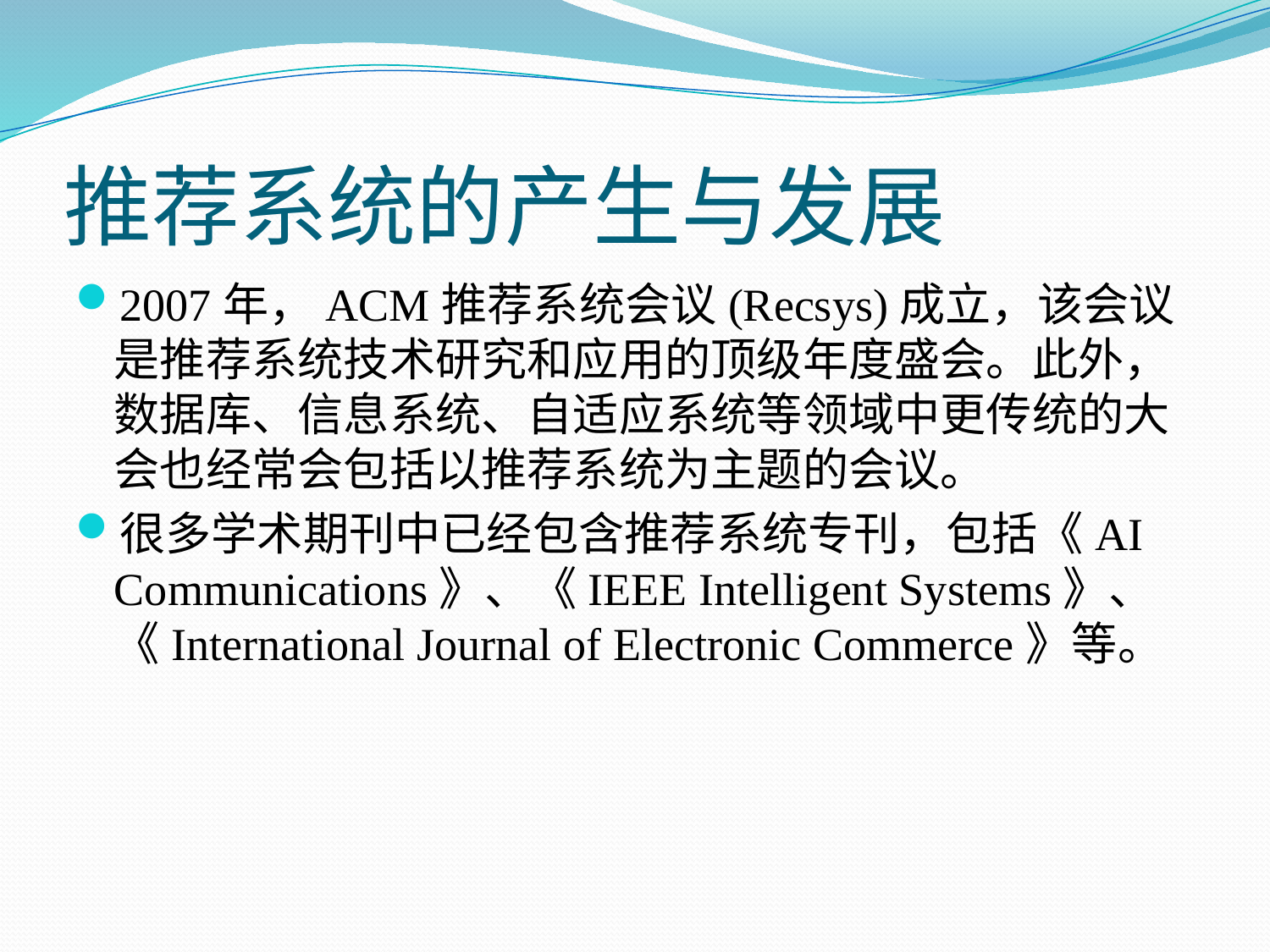

# 推荐系统的产生与发展
2007年，ACM推荐系统会议(Recsys)成立，该会议是推荐系统技术研究和应用的顶级年度盛会。此外，数据库、信息系统、自适应系统等领域中更传统的大会也经常会包括以推荐系统为主题的会议。
很多学术期刊中已经包含推荐系统专刊，包括《AI Communications》、《IEEE Intelligent Systems》、《International Journal of Electronic Commerce》等。